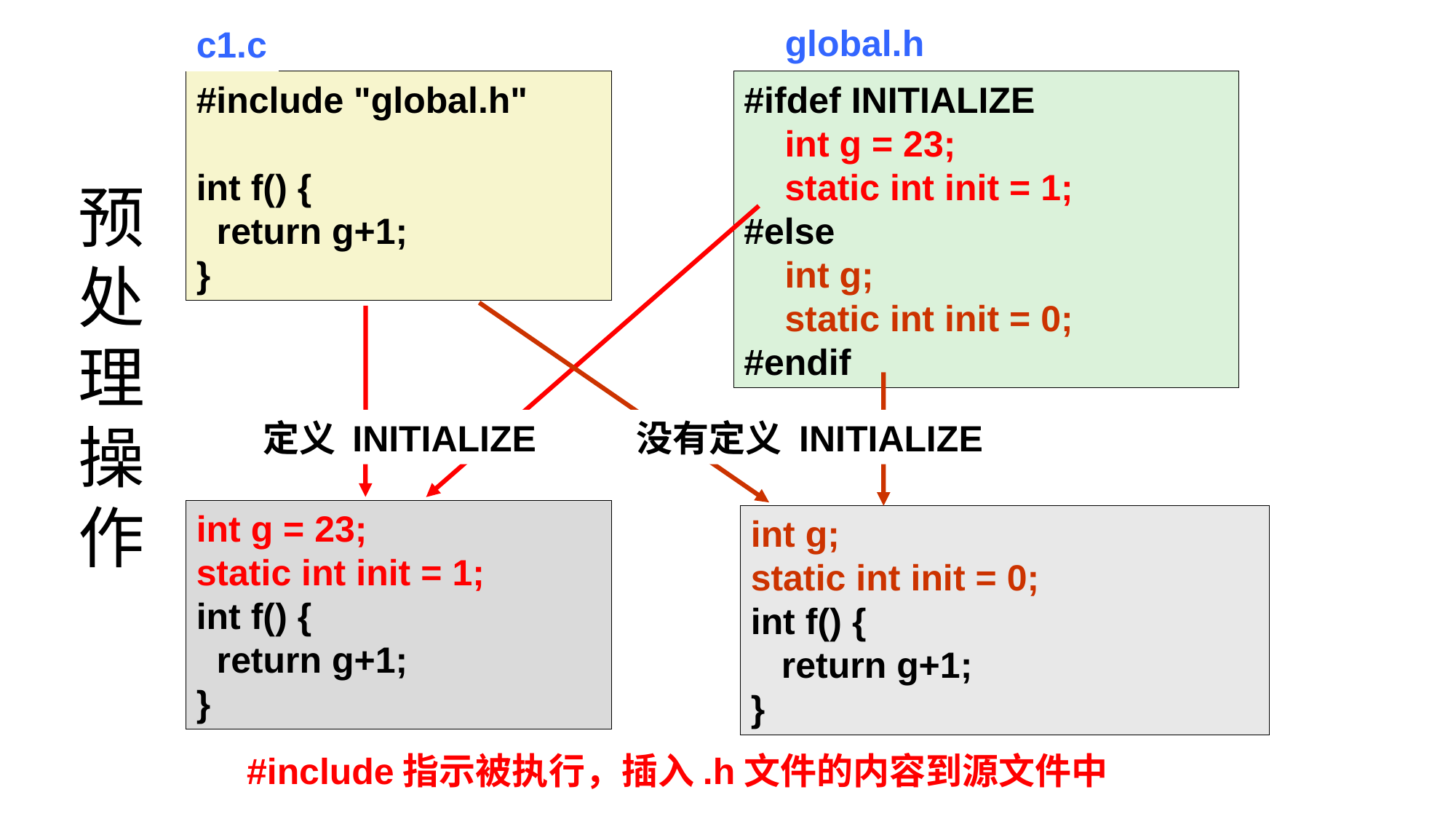

global.h
c1.c
#ifdef INITIALIZE
    int g = 23;
    static int init = 1;
#else
    int g;
    static int init = 0;
#endif
#include "global.h"

int f() {
  return g+1;
}
预处理操作

定义 INITIALIZE
没有定义 INITIALIZE
int g = 23;
static int init = 1;
int f() {
  return g+1;
}
int g;
static int init = 0;
int f() {
   return g+1;
}
#include指示被执行，插入.h文件的内容到源文件中